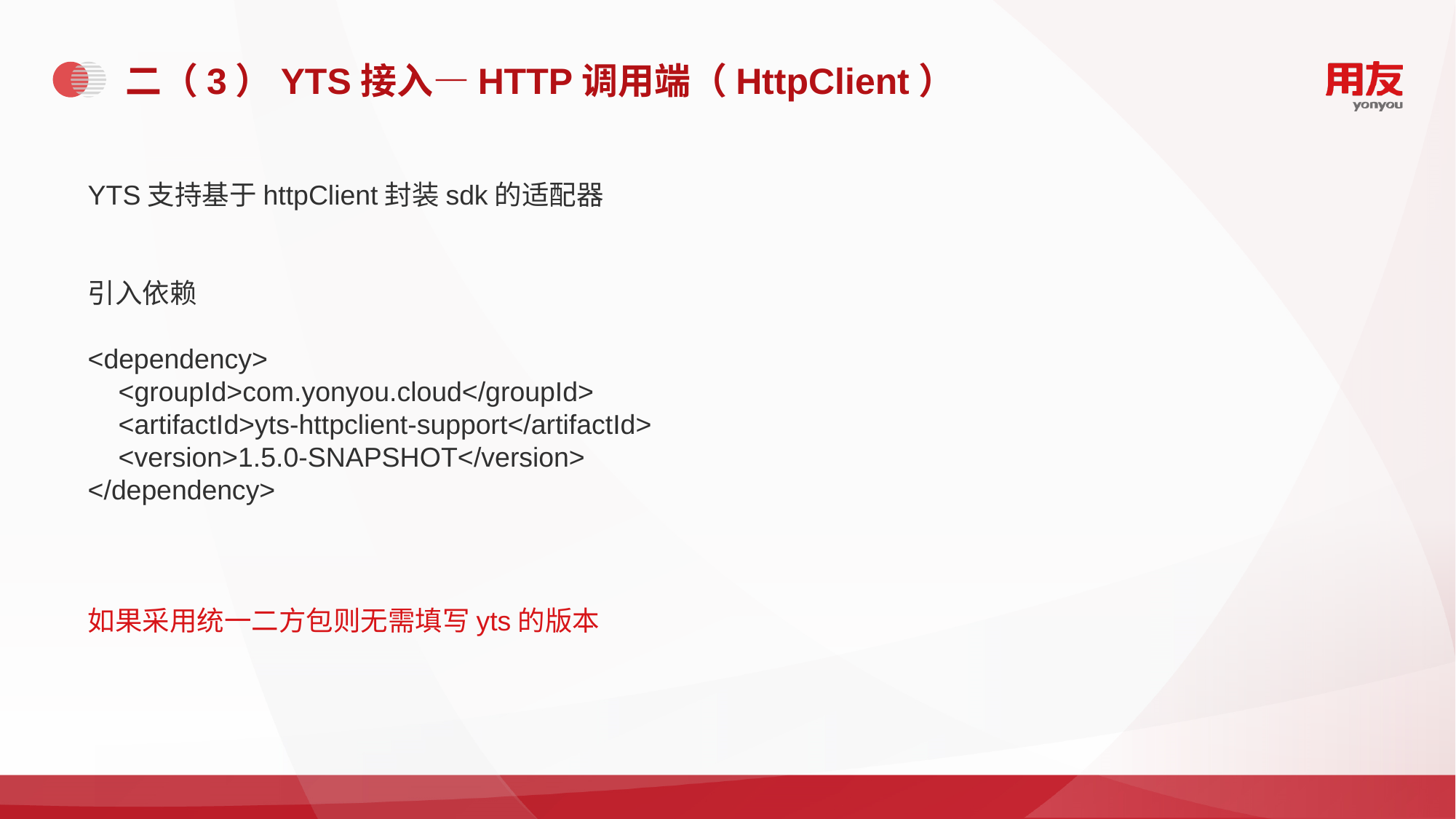

# 二（3）YTS接入—HTTP调用端（HttpClient）
YTS支持基于httpClient封装sdk的适配器

引入依赖

<dependency>
    <groupId>com.yonyou.cloud</groupId>
    <artifactId>yts-httpclient-support</artifactId>
    <version>1.5.0-SNAPSHOT</version>
</dependency>

如果采用统一二方包则无需填写yts的版本